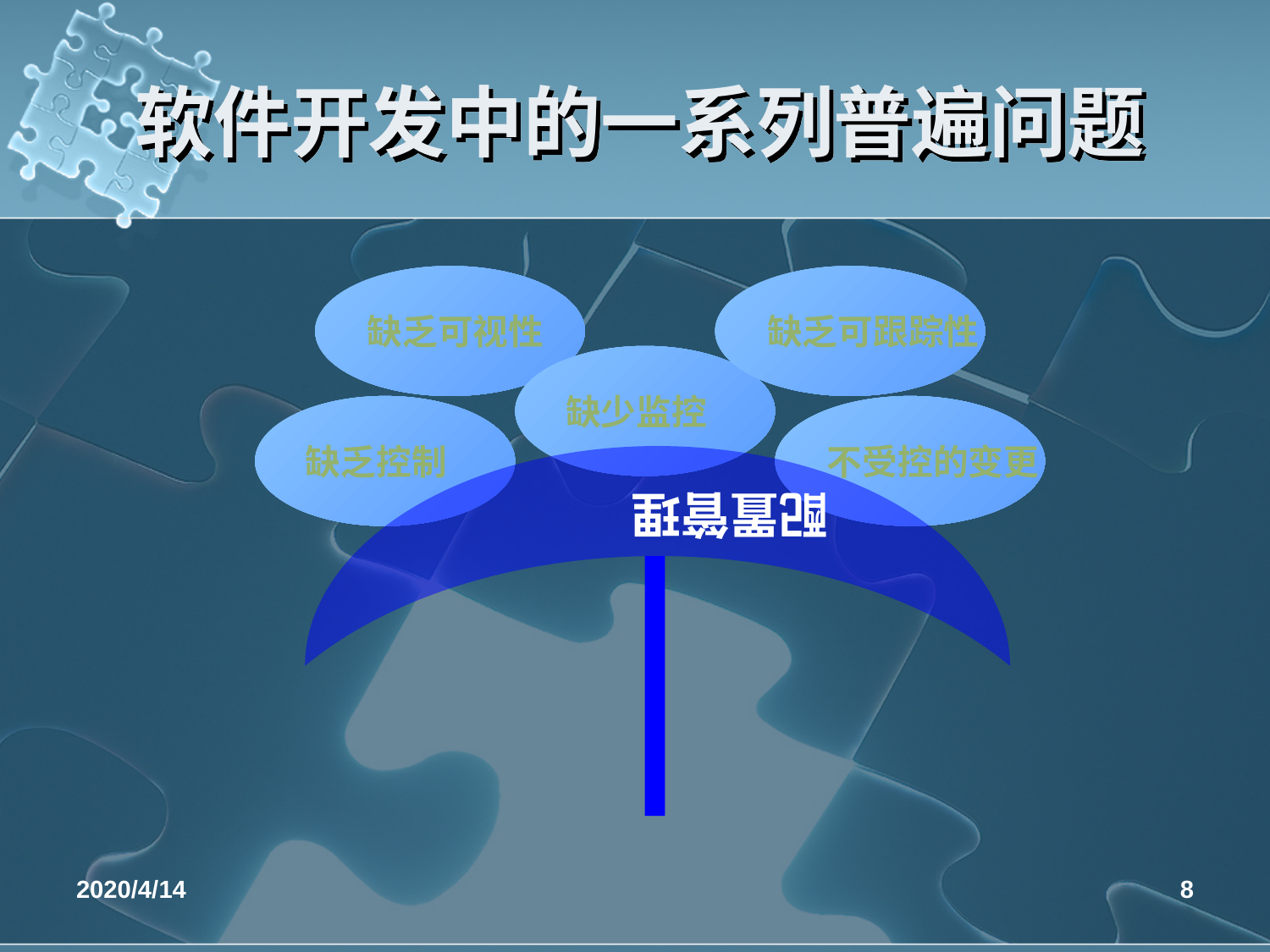

# 软件开发中的一系列普遍问题
缺乏可视性
缺乏可跟踪性
缺少监控
缺乏控制
不受控的变更
配置管理

2020/4/14
8